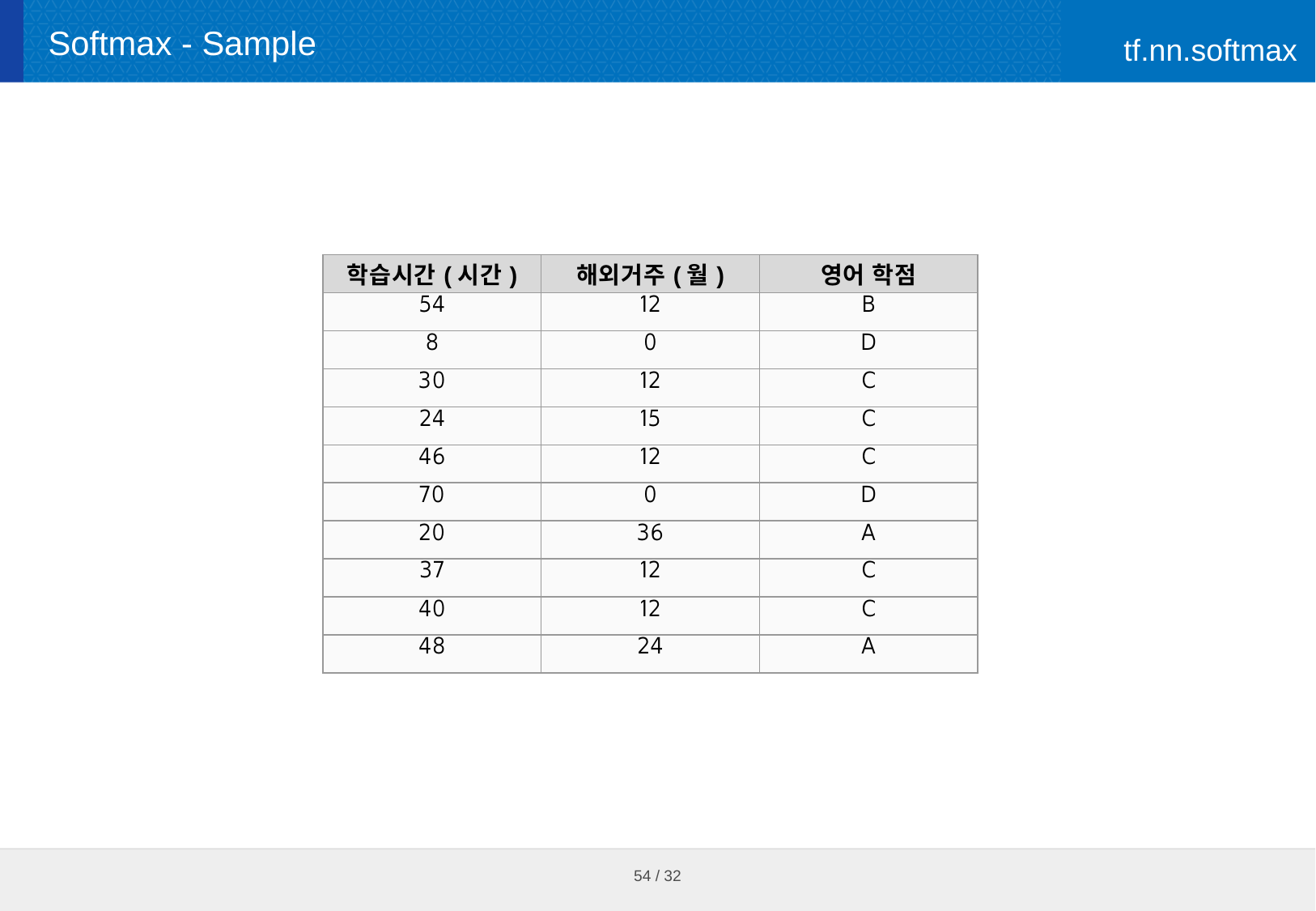

# Softmax - Sample
tf.nn.softmax
| 학습시간(시간) | 해외거주(월) | 영어 학점 |
| --- | --- | --- |
| 54 | 12 | B |
| 8 | 0 | D |
| 30 | 12 | C |
| 24 | 15 | C |
| 46 | 12 | C |
| 70 | 0 | D |
| 20 | 36 | A |
| 37 | 12 | C |
| 40 | 12 | C |
| 48 | 24 | A |